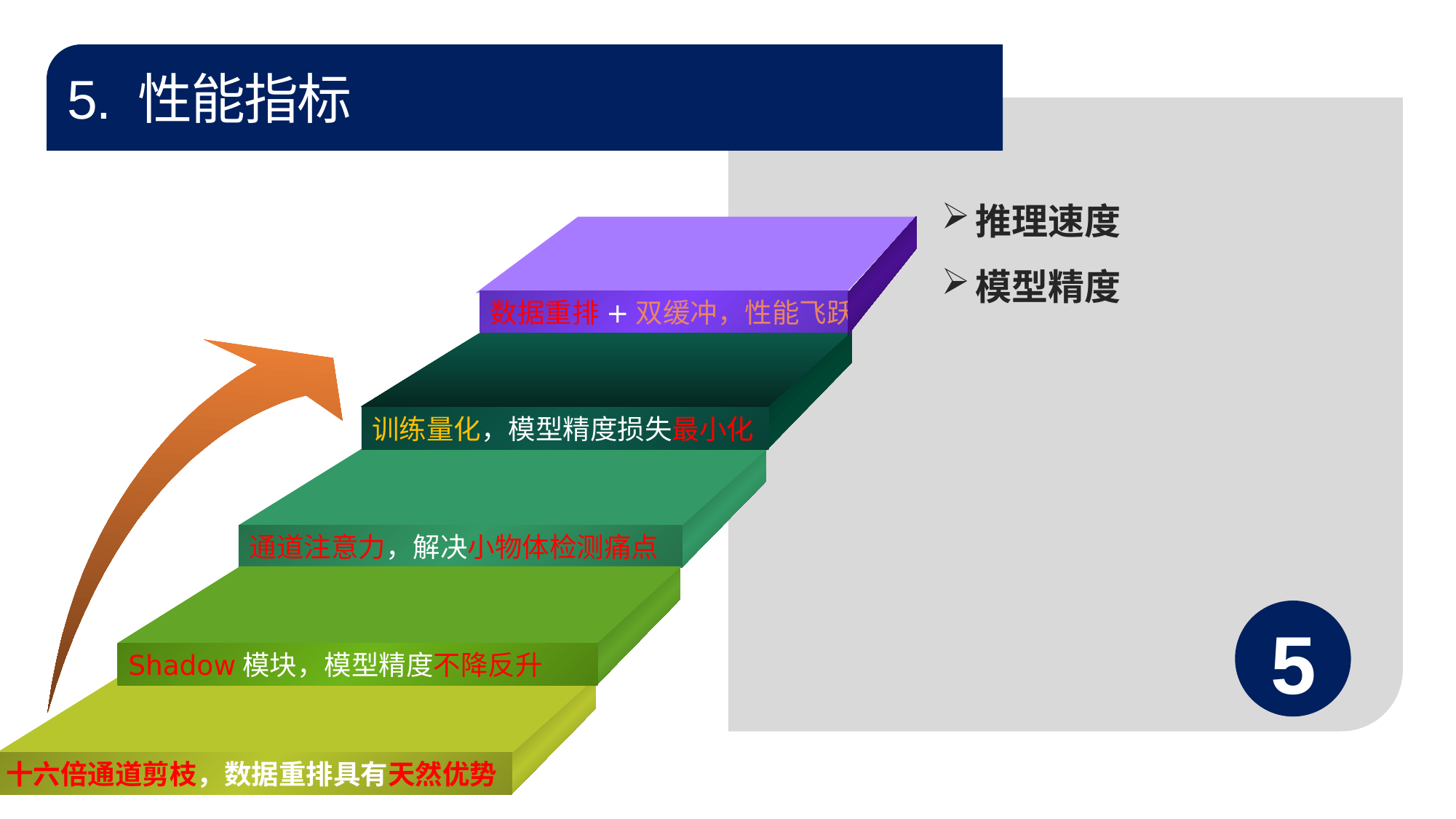

5. 性能指标

推理速度
模型精度

数据重排+双缓冲，性能飞跃

训练量化，模型精度损失最小化

通道注意力，解决小物体检测痛点

Shadow模块，模型精度不降反升

十六倍通道剪枝，数据重排具有天然优势

5